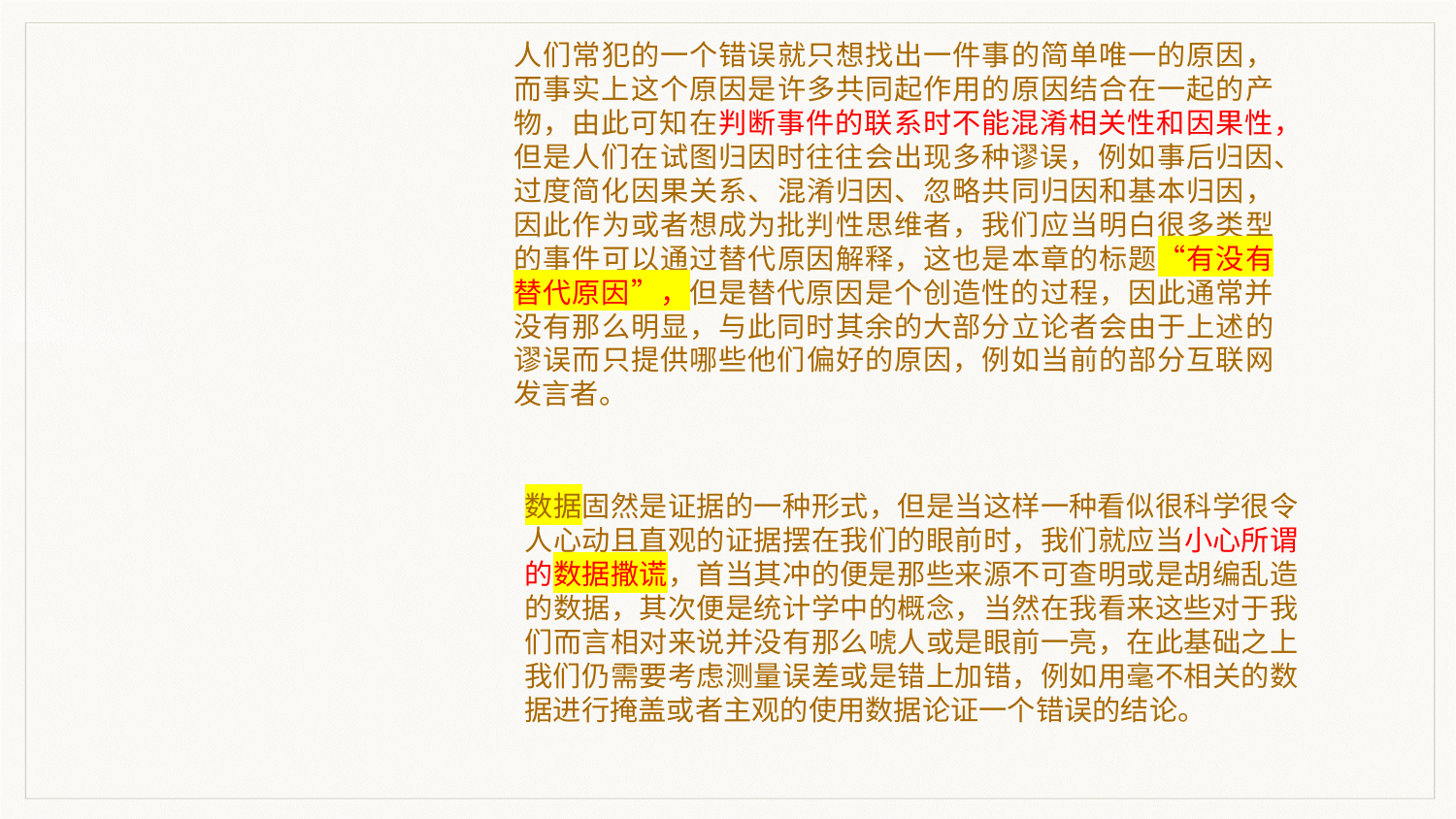

人们常犯的一个错误就只想找出一件事的简单唯一的原因，而事实上这个原因是许多共同起作用的原因结合在一起的产物，由此可知在判断事件的联系时不能混淆相关性和因果性，但是人们在试图归因时往往会出现多种谬误，例如事后归因、过度简化因果关系、混淆归因、忽略共同归因和基本归因，因此作为或者想成为批判性思维者，我们应当明白很多类型的事件可以通过替代原因解释，这也是本章的标题“有没有替代原因”，但是替代原因是个创造性的过程，因此通常并没有那么明显，与此同时其余的大部分立论者会由于上述的谬误而只提供哪些他们偏好的原因，例如当前的部分互联网发言者。

数据固然是证据的一种形式，但是当这样一种看似很科学很令人心动且直观的证据摆在我们的眼前时，我们就应当小心所谓的数据撒谎，首当其冲的便是那些来源不可查明或是胡编乱造的数据，其次便是统计学中的概念，当然在我看来这些对于我们而言相对来说并没有那么唬人或是眼前一亮，在此基础之上我们仍需要考虑测量误差或是错上加错，例如用毫不相关的数据进行掩盖或者主观的使用数据论证一个错误的结论。